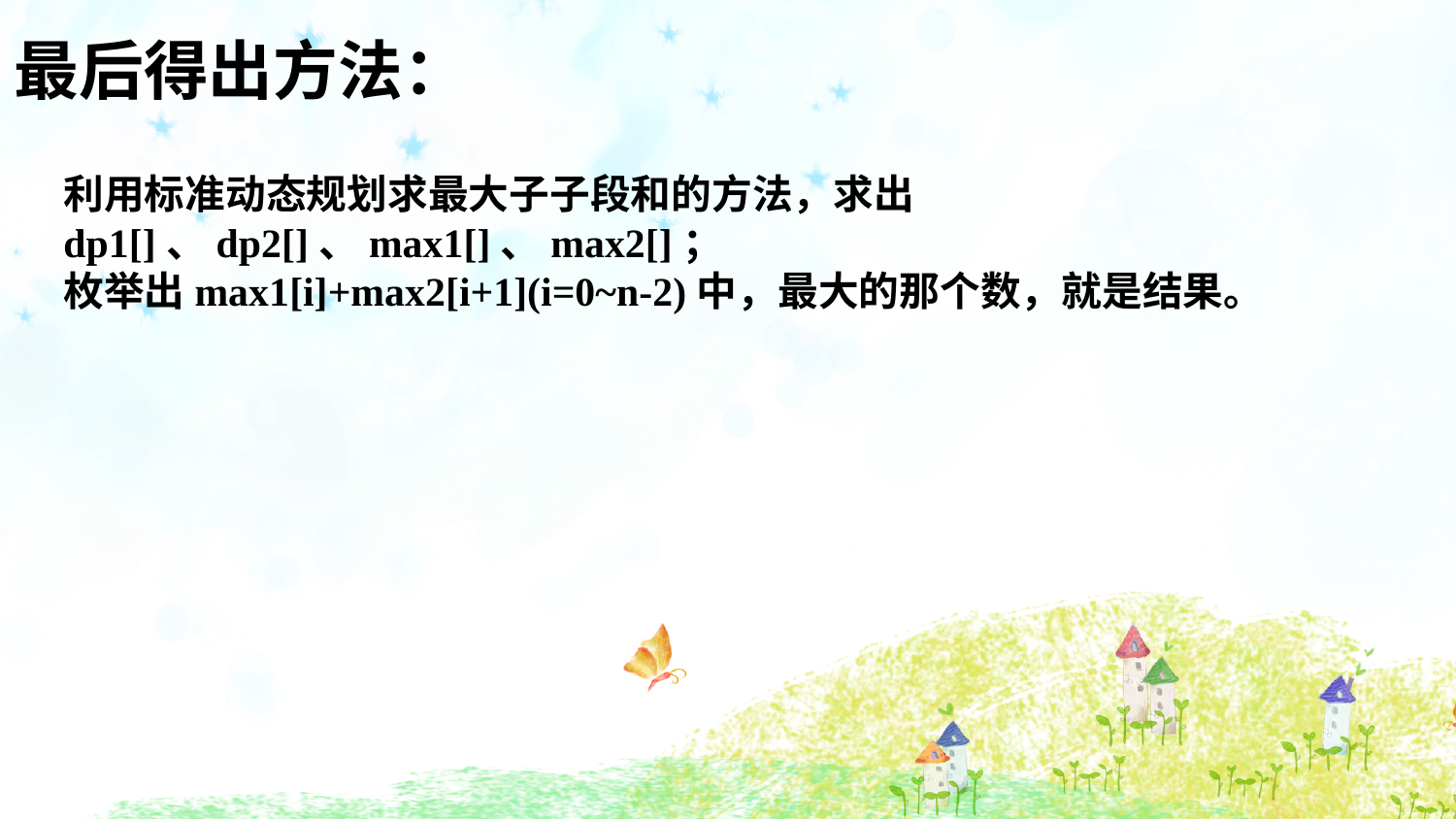

最后得出方法：
利用标准动态规划求最大子子段和的方法，求出dp1[]、dp2[]、max1[]、max2[]；
枚举出max1[i]+max2[i+1](i=0~n-2)中，最大的那个数，就是结果。